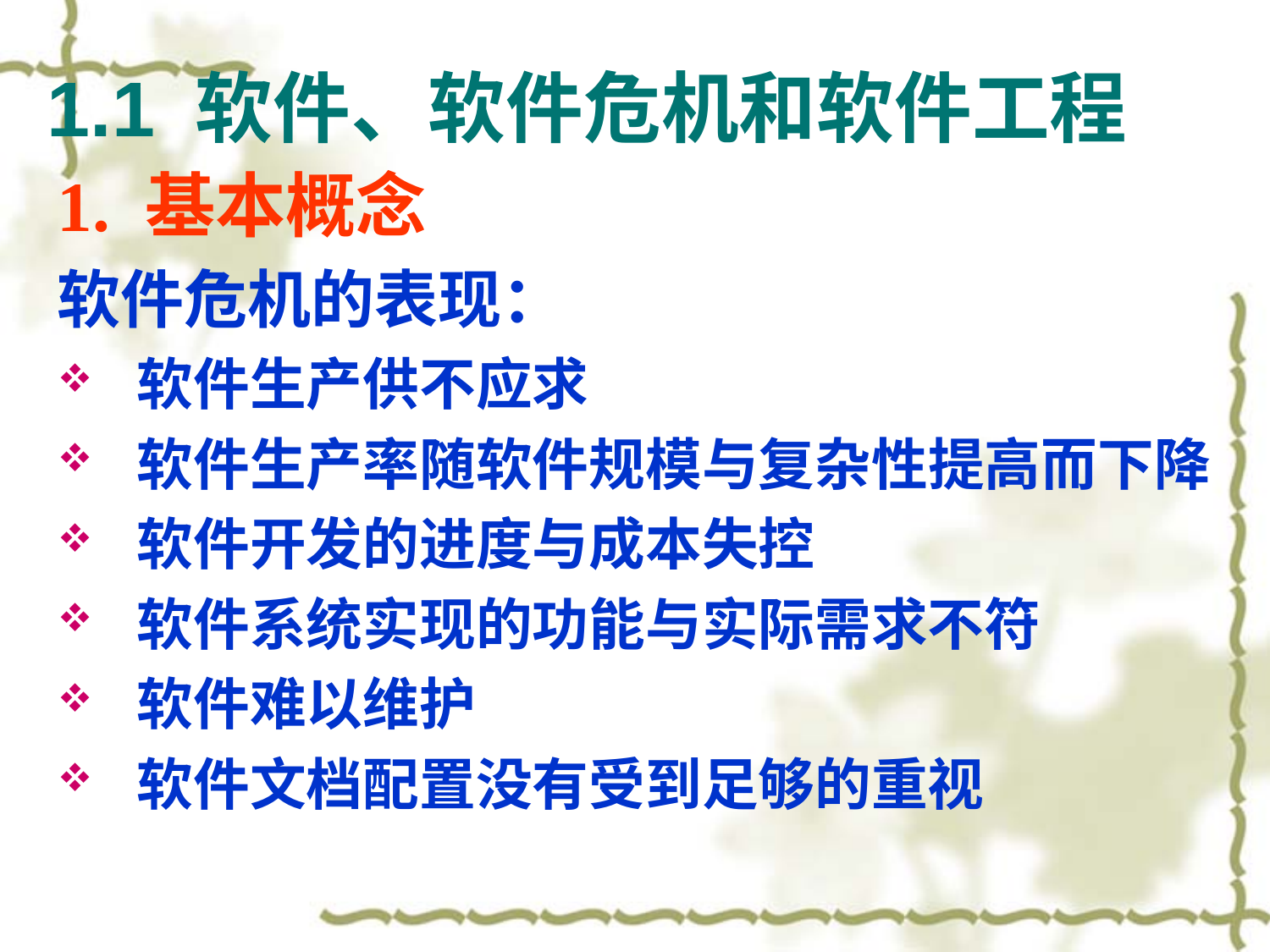

# 1.1 软件、软件危机和软件工程
1. 基本概念
软件危机的表现：
软件生产供不应求
软件生产率随软件规模与复杂性提高而下降
软件开发的进度与成本失控
软件系统实现的功能与实际需求不符
软件难以维护
软件文档配置没有受到足够的重视